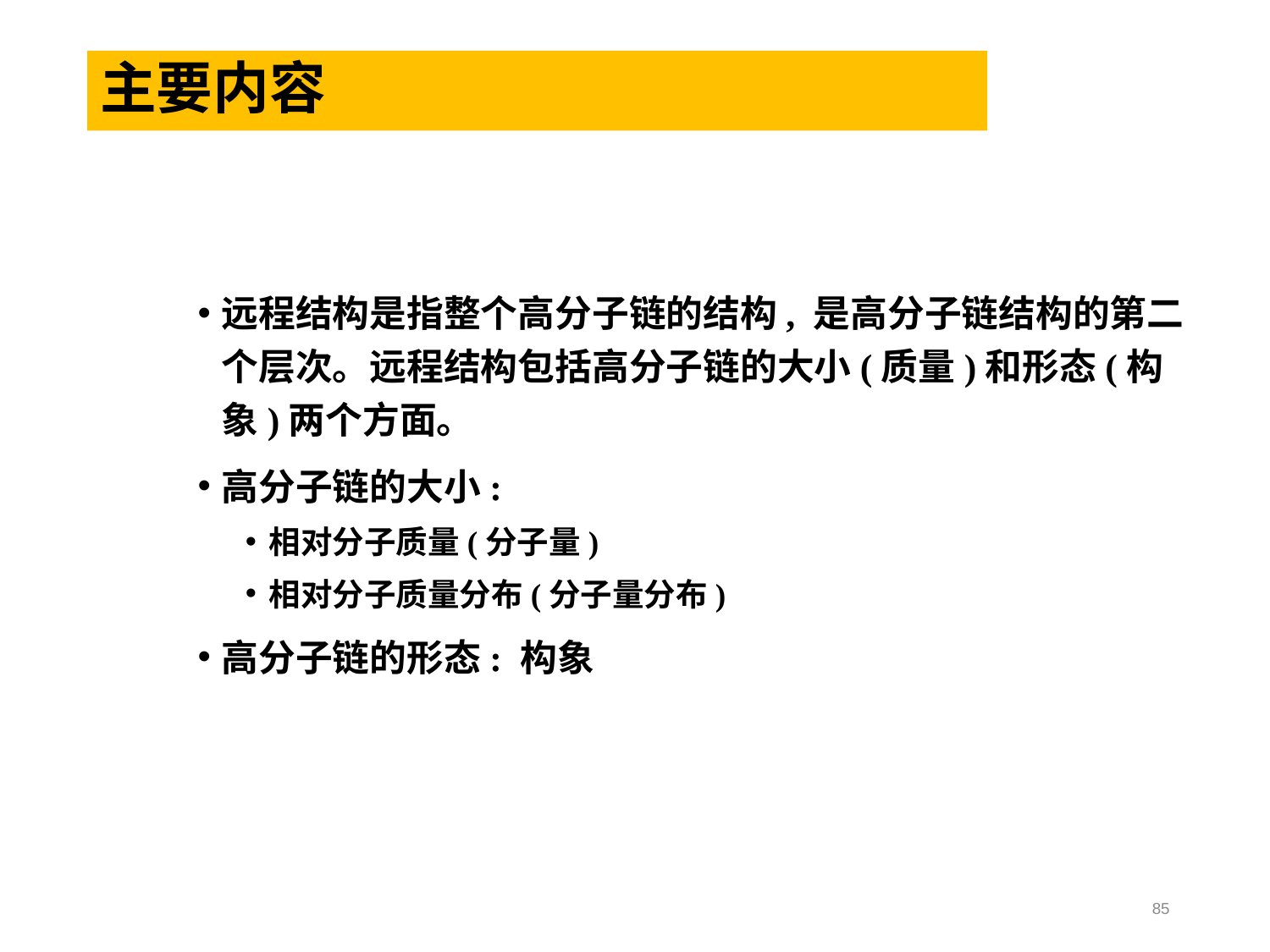

# 主要内容
远程结构是指整个高分子链的结构, 是高分子链结构的第二个层次。远程结构包括高分子链的大小(质量)和形态(构象)两个方面。
高分子链的大小:
相对分子质量(分子量)
相对分子质量分布(分子量分布)
高分子链的形态: 构象
85